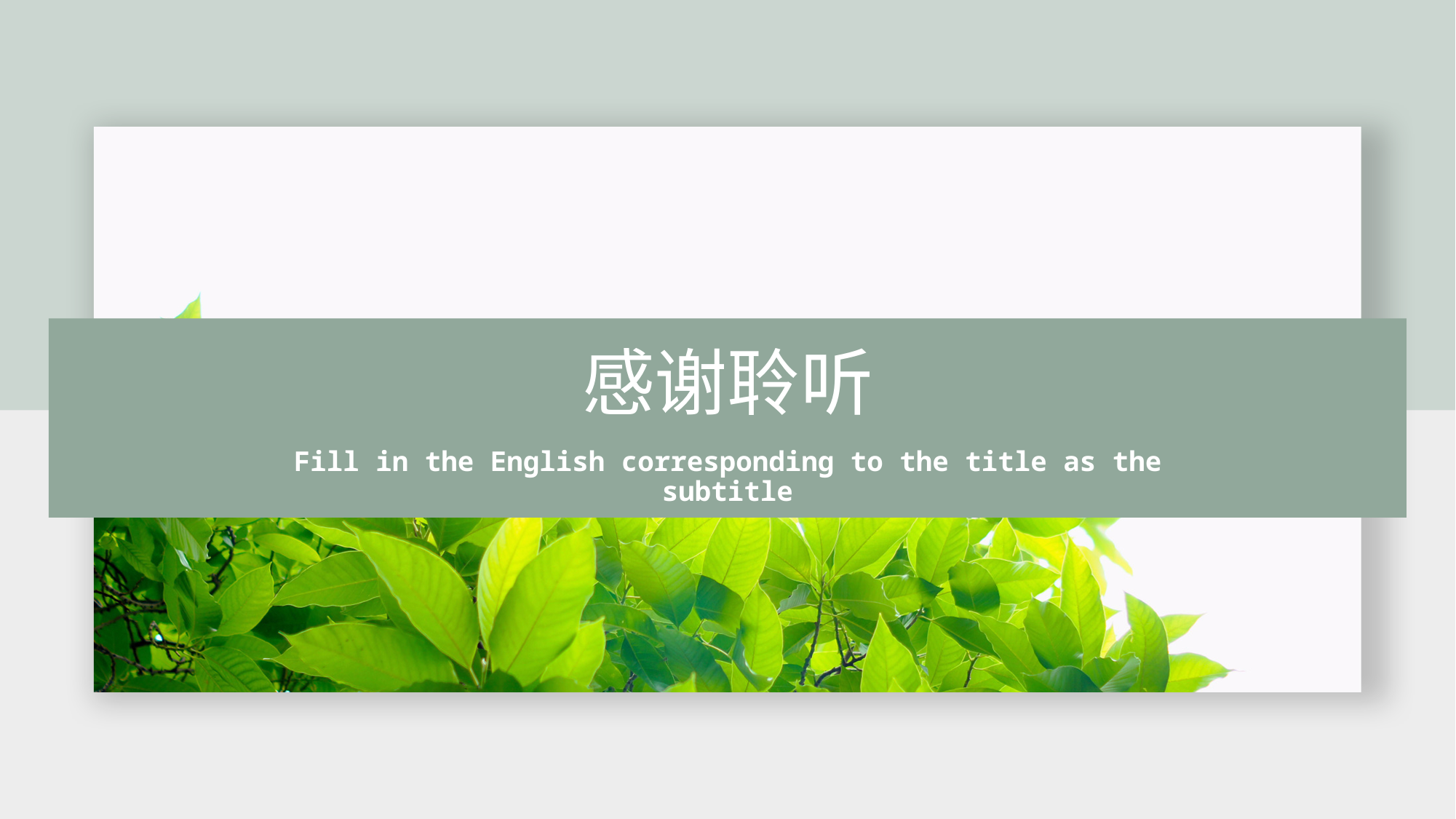

# 感谢聆听
Fill in the English corresponding to the title as the subtitle